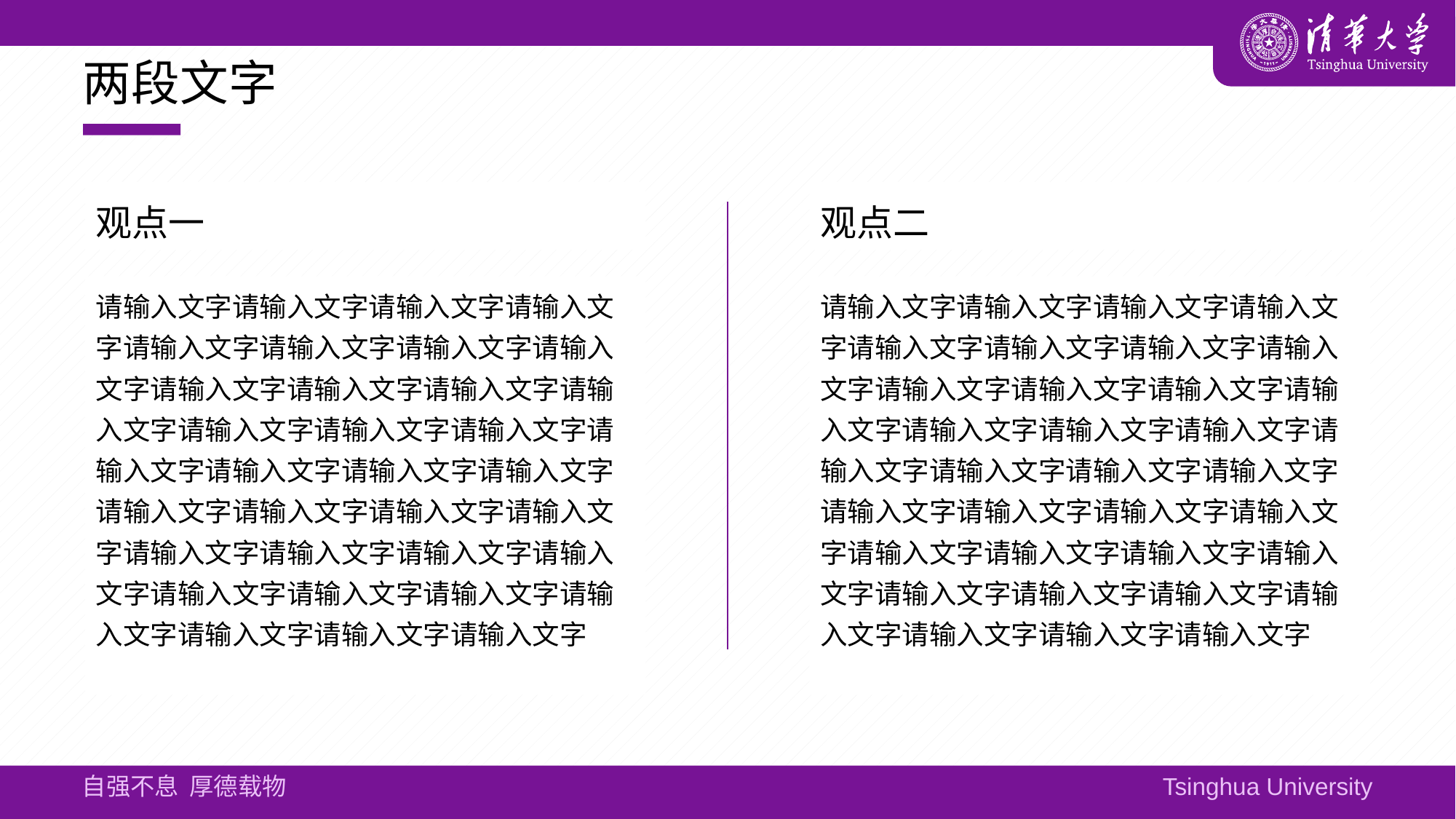

# 两段文字
观点一
观点二
请输入文字请输入文字请输入文字请输入文字请输入文字请输入文字请输入文字请输入文字请输入文字请输入文字请输入文字请输入文字请输入文字请输入文字请输入文字请输入文字请输入文字请输入文字请输入文字请输入文字请输入文字请输入文字请输入文字请输入文字请输入文字请输入文字请输入文字请输入文字请输入文字请输入文字请输入文字请输入文字请输入文字请输入文字
请输入文字请输入文字请输入文字请输入文字请输入文字请输入文字请输入文字请输入文字请输入文字请输入文字请输入文字请输入文字请输入文字请输入文字请输入文字请输入文字请输入文字请输入文字请输入文字请输入文字请输入文字请输入文字请输入文字请输入文字请输入文字请输入文字请输入文字请输入文字请输入文字请输入文字请输入文字请输入文字请输入文字请输入文字